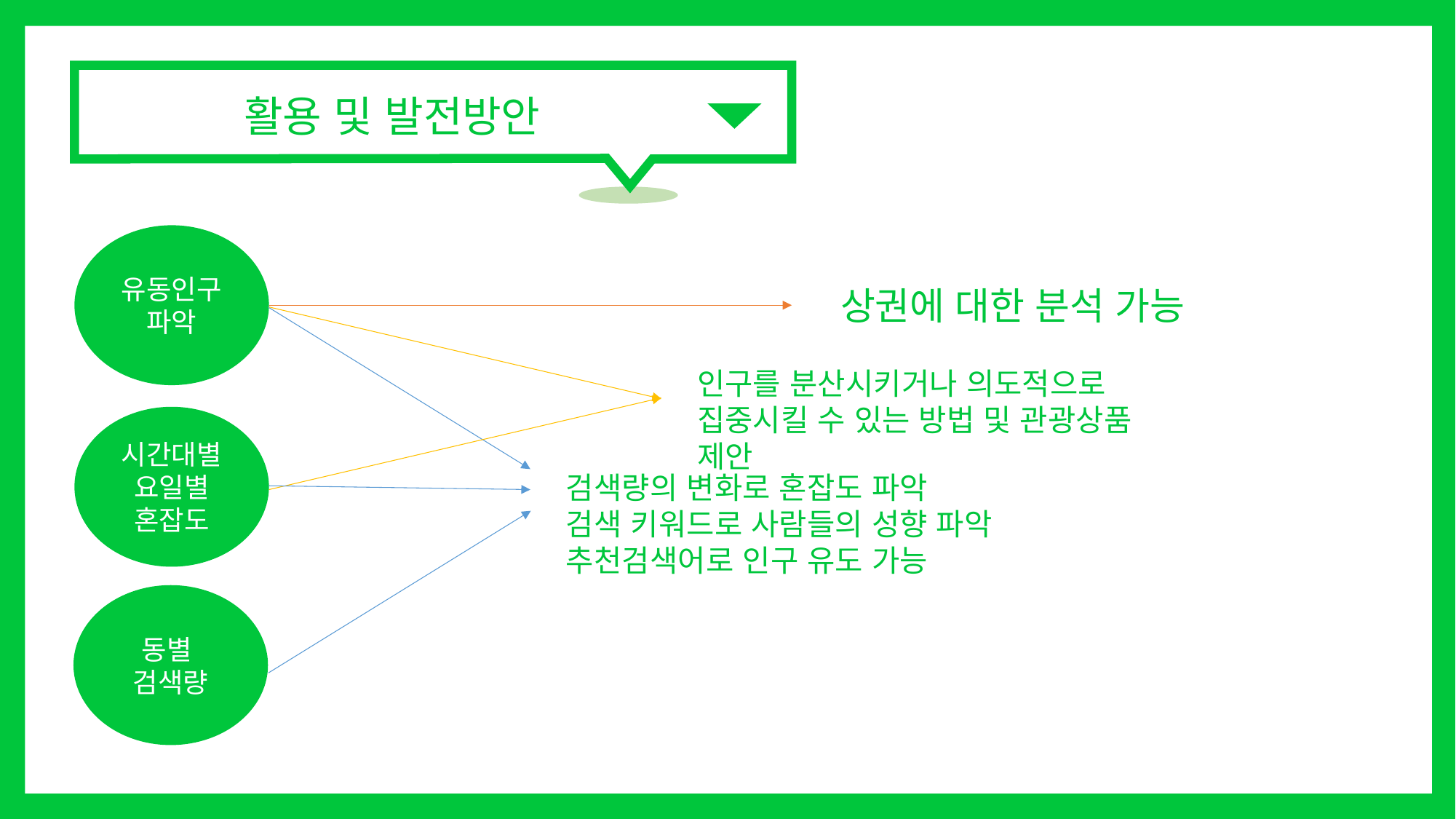

활용 및 발전방안
유동인구 파악
상권에 대한 분석 가능
인구를 분산시키거나 의도적으로 집중시킬 수 있는 방법 및 관광상품 제안
시간대별 요일별 혼잡도
검색량의 변화로 혼잡도 파악
검색 키워드로 사람들의 성향 파악
추천검색어로 인구 유도 가능
동별
검색량